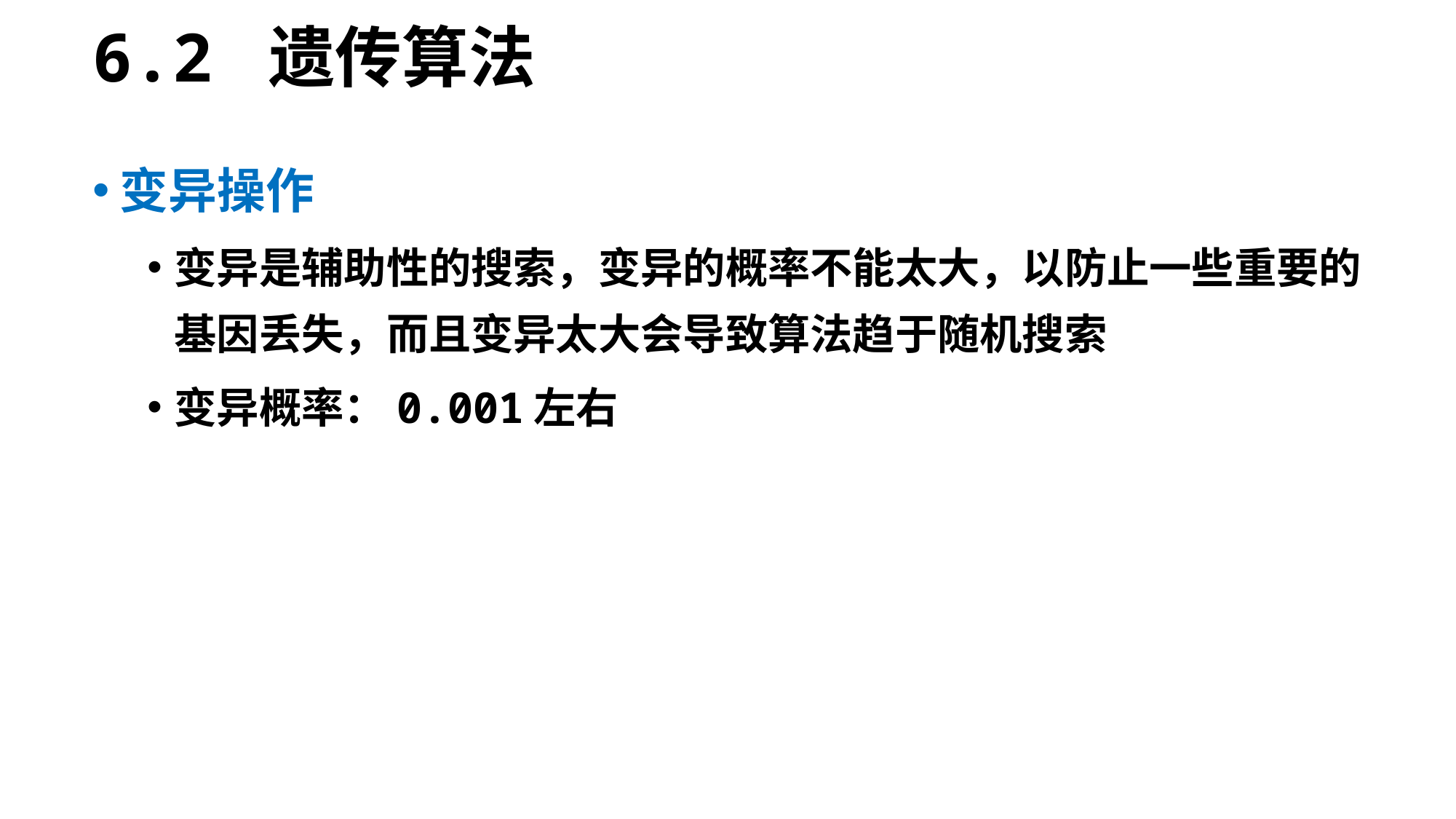

6.2 遗传算法
变异操作
变异是辅助性的搜索，变异的概率不能太大，以防止一些重要的基因丢失，而且变异太大会导致算法趋于随机搜索
变异概率：0.001左右